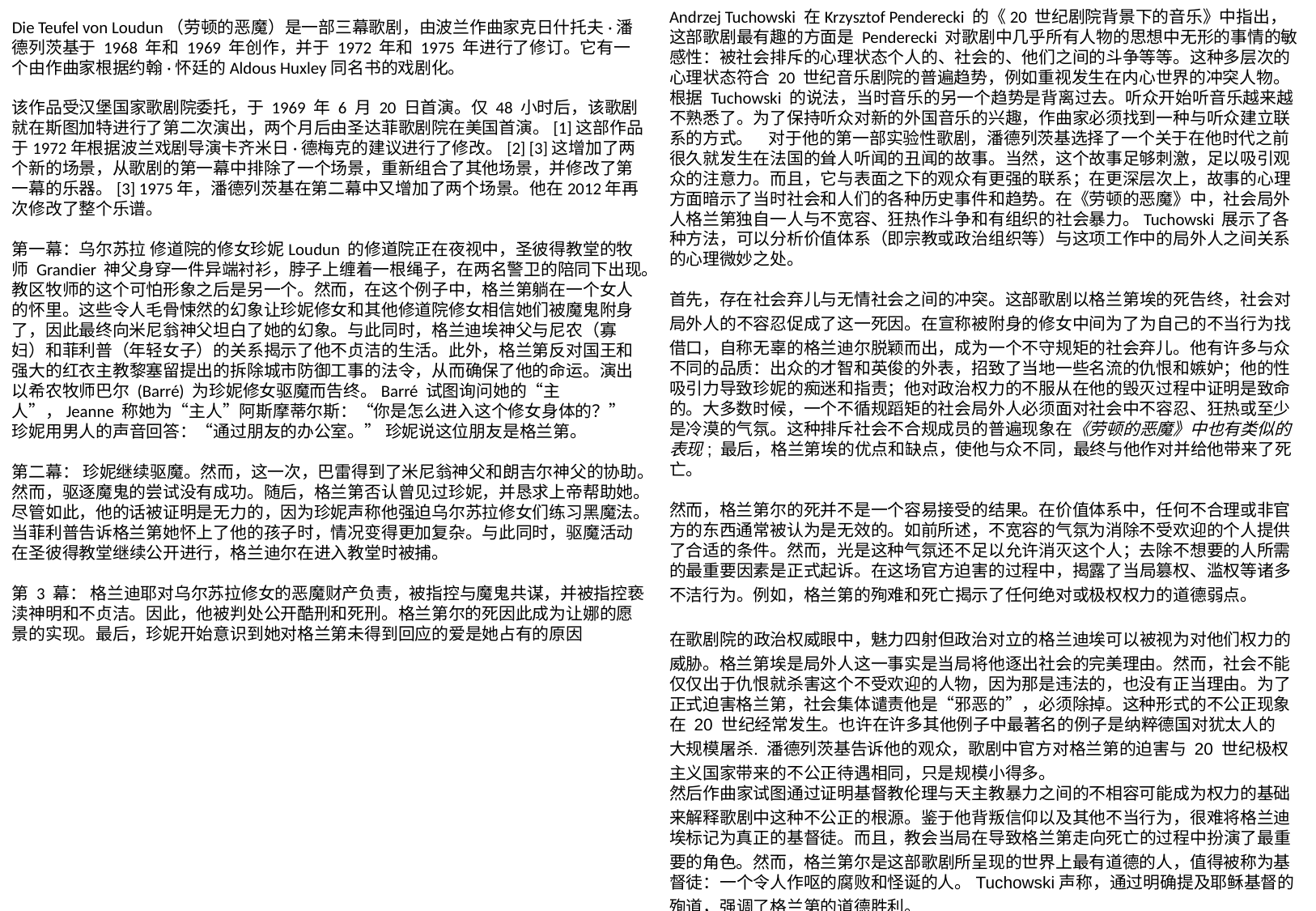

Andrzej Tuchowski 在Krzysztof Penderecki 的《20 世纪剧院背景下的音乐》中指出，这部歌剧最有趣的方面是 Penderecki 对歌剧中几乎所有人物的思想中无形的事情的敏感性：被社会排斥的心理状态个人的、社会的、他们之间的斗争等等。这种多层次的心理状态符合 20 世纪音乐剧院的普遍趋势，例如重视发生在内心世界的冲突人物。根据 Tuchowski 的说法，当时音乐的另一个趋势是背离过去。听众开始听音乐越来越不熟悉了。为了保持听众对新的外国音乐的兴趣，作曲家必须找到一种与听众建立联系的方式。    对于他的第一部实验性歌剧，潘德列茨基选择了一个关于在他时代之前很久就发生在法国的耸人听闻的丑闻的故事。当然，这个故事足够刺激，足以吸引观众的注意力。而且，它与表面之下的观众有更强的联系；在更深层次上，故事的心理方面暗示了当时社会和人们的各种历史事件和趋势。在《劳顿的恶魔》中，社会局外人格兰第独自一人与不宽容、狂热作斗争和有组织的社会暴力。Tuchowski 展示了各种方法，可以分析价值体系（即宗教或政治组织等）与这项工作中的局外人之间关系的心理微妙之处。

首先，存在社会弃儿与无情社会之间的冲突。这部歌剧以格兰第埃的死告终，社会对局外人的不容忍促成了这一死因。在宣称被附身的修女中间为了为自己的不当行为找借口，自称无辜的格兰迪尔脱颖而出，成为一个不守规矩的社会弃儿。他有许多与众不同的品质：出众的才智和英俊的外表，招致了当地一些名流的仇恨和嫉妒；他的性吸引力导致珍妮的痴迷和指责；他对政治权力的不服从在他的毁灭过程中证明是致命的。大多数时候，一个不循规蹈矩的社会局外人必须面对社会中不容忍、狂热或至少是冷漠的气氛。这种排斥社会不合规成员的普遍现象在《劳顿的恶魔》中也有类似的表现; 最后，格兰第埃的优点和缺点，使他与众不同，最终与他作对并给他带来了死亡。

然而，格兰第尔的死并不是一个容易接受的结果。在价值体系中，任何不合理或非官方的东西通常被认为是无效的。如前所述，不宽容的气氛为消除不受欢迎的个人提供了合适的条件。然而，光是这种气氛还不足以允许消灭这个人；去除不想要的人所需的最重要因素是正式起诉。在这场官方迫害的过程中，揭露了当局篡权、滥权等诸多不洁行为。例如，格兰第的殉难和死亡揭示了任何绝对或极权权力的道德弱点。

在歌剧院的政治权威眼中，魅力四射但政治对立的格兰迪埃可以被视为对他们权力的威胁。格兰第埃是局外人这一事实是当局将他逐出社会的完美理由。然而，社会不能仅仅出于仇恨就杀害这个不受欢迎的人物，因为那是违法的，也没有正当理由。为了正式迫害格兰第，社会集体谴责他是“邪恶的”，必须除掉。这种形式的不公正现象在 20 世纪经常发生。也许在许多其他例子中最著名的例子是纳粹德国对犹太人的大规模屠杀. 潘德列茨基告诉他的观众，歌剧中官方对格兰第的迫害与 20 世纪极权主义国家带来的不公正待遇相同，只是规模小得多。
然后作曲家试图通过证明基督教伦理与天主教暴力之间的不相容可能成为权力的基础来解释歌剧中这种不公正的根源。鉴于他背叛信仰以及其他不当行为，很难将格兰迪埃标记为真正的基督徒。而且，教会当局在导致格兰第走向死亡的过程中扮演了最重要的角色。然而，格兰第尔是这部歌剧所呈现的世界上最有道德的人，值得被称为基督徒：一个令人作呕的腐败和怪诞的人。Tuchowski 声称，通过明确提及耶稣基督的殉道，强调了格兰第的道德胜利。

Die Teufel von Loudun（劳顿的恶魔）是一部三幕歌剧，由波兰作曲家克日什托夫·潘德列茨基于 1968 年和 1969 年创作，并于 1972 年和 1975 年进行了修订。它有一个由作曲家根据约翰·怀廷的Aldous Huxley同名书的戏剧化。

该作品受汉堡国家歌剧院委托，于 1969 年 6 月 20 日首演。仅 48 小时后，该歌剧就在斯图加特进行了第二次演出，两个月后由圣达菲歌剧院在美国首演。[1]这部作品于1972年根据波兰戏剧导演卡齐米日·德梅克的建议进行了修改。[2] [3]这增加了两个新的场景，从歌剧的第一幕中排除了一个场景，重新组合了其他场景，并修改了第一幕的乐器。[3] 1975年，潘德列茨基在第二幕中又增加了两个场景。他在2012年再次修改了整个乐谱。

第一幕：乌尔苏拉 修道院的修女珍妮Loudun 的修道院正在夜视中，圣彼得教堂的牧师 Grandier 神父身穿一件异端衬衫，脖子上缠着一根绳子，在两名警卫的陪同下出现。教区牧师的这个可怕形象之后是另一个。然而，在这个例子中，格兰第躺在一个女人的怀里。这些令人毛骨悚然的幻象让珍妮修女和其他修道院修女相信她们被魔鬼附身了，因此最终向米尼翁神父坦白了她的幻象。与此同时，格兰迪埃神父与尼农（寡妇）和菲利普（年轻女子）的关系揭示了他不贞洁的生活。此外，格兰第反对国王和强大的红衣主教黎塞留提出的拆除城市防御工事的法令，从而确保了他的命运。演出以希农牧师巴尔 (Barré) 为珍妮修女驱魔而告终。Barré 试图询问她的“主人”，Jeanne 称她为“主人”阿斯摩蒂尔斯：“你是怎么进入这个修女身体的？” 珍妮用男人的声音回答：“通过朋友的办公室。” 珍妮说这位朋友是格兰第。

第二幕： 珍妮继续驱魔。然而，这一次，巴雷得到了米尼翁神父和朗吉尔神父的协助。然而，驱逐魔鬼的尝试没有成功。随后，格兰第否认曾见过珍妮，并恳求上帝帮助她。尽管如此，他的话被证明是无力的，因为珍妮声称他强迫乌尔苏拉修女们练习黑魔法。当菲利普告诉格兰第她怀上了他的孩子时，情况变得更加复杂。与此同时，驱魔活动在圣彼得教堂继续公开进行，格兰迪尔在进入教堂时被捕。

第 3 幕： 格兰迪耶对乌尔苏拉修女的恶魔财产负责，被指控与魔鬼共谋，并被指控亵渎神明和不贞洁。因此，他被判处公开酷刑和死刑。格兰第尔的死因此成为让娜的愿景的实现。最后，珍妮开始意识到她对格兰第未得到回应的爱是她占有的原因